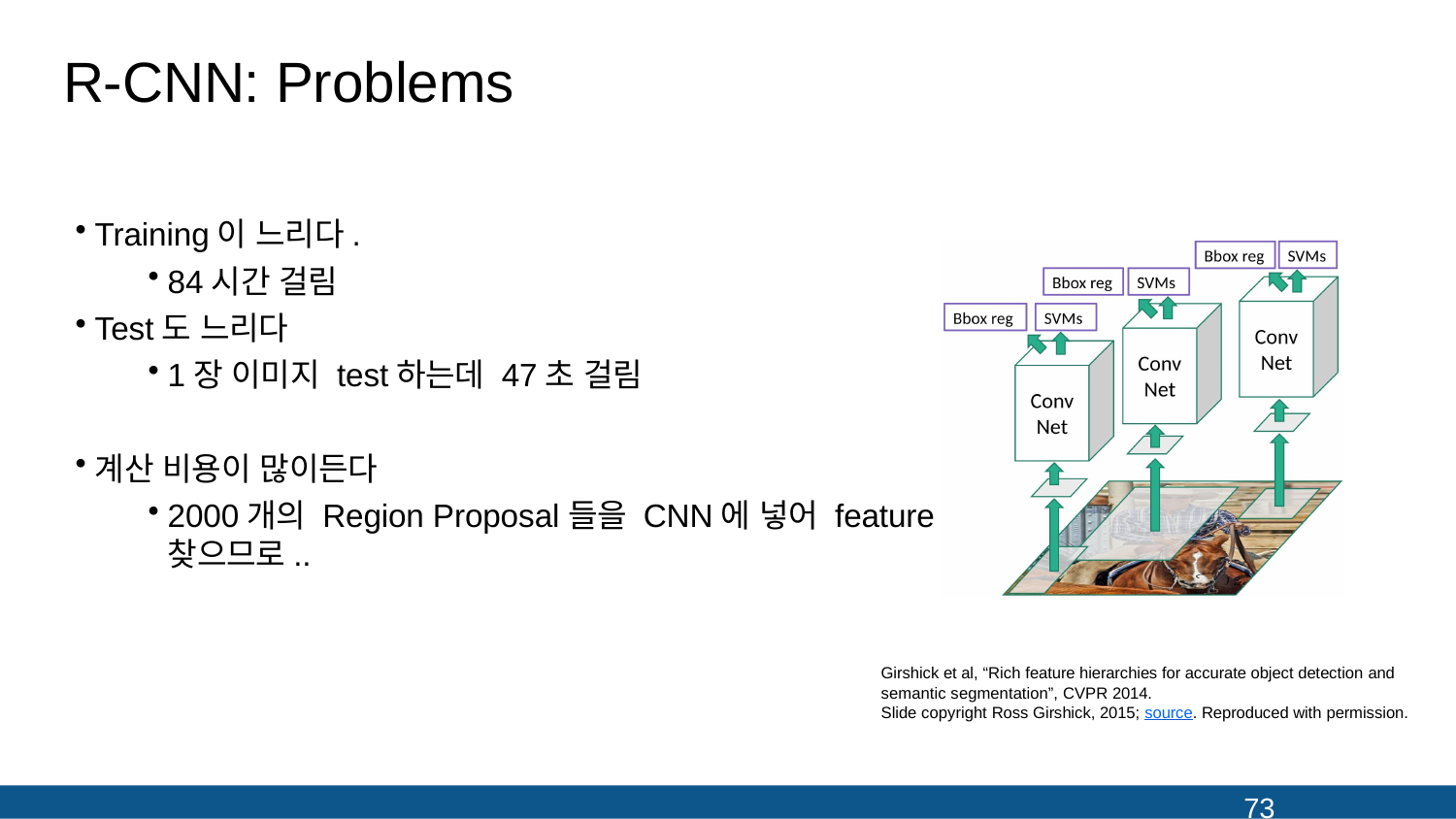

# R-CNN: Problems
Training이 느리다.
84시간 걸림
Test도 느리다
1장 이미지 test하는데 47초 걸림

계산 비용이 많이든다
2000개의 Region Proposal들을 CNN에 넣어 feature 찾으므로..

Girshick et al, “Rich feature hierarchies for accurate object detection and
semantic segmentation”, CVPR 2014.
Slide copyright Ross Girshick, 2015; source. Reproduced with permission.
73